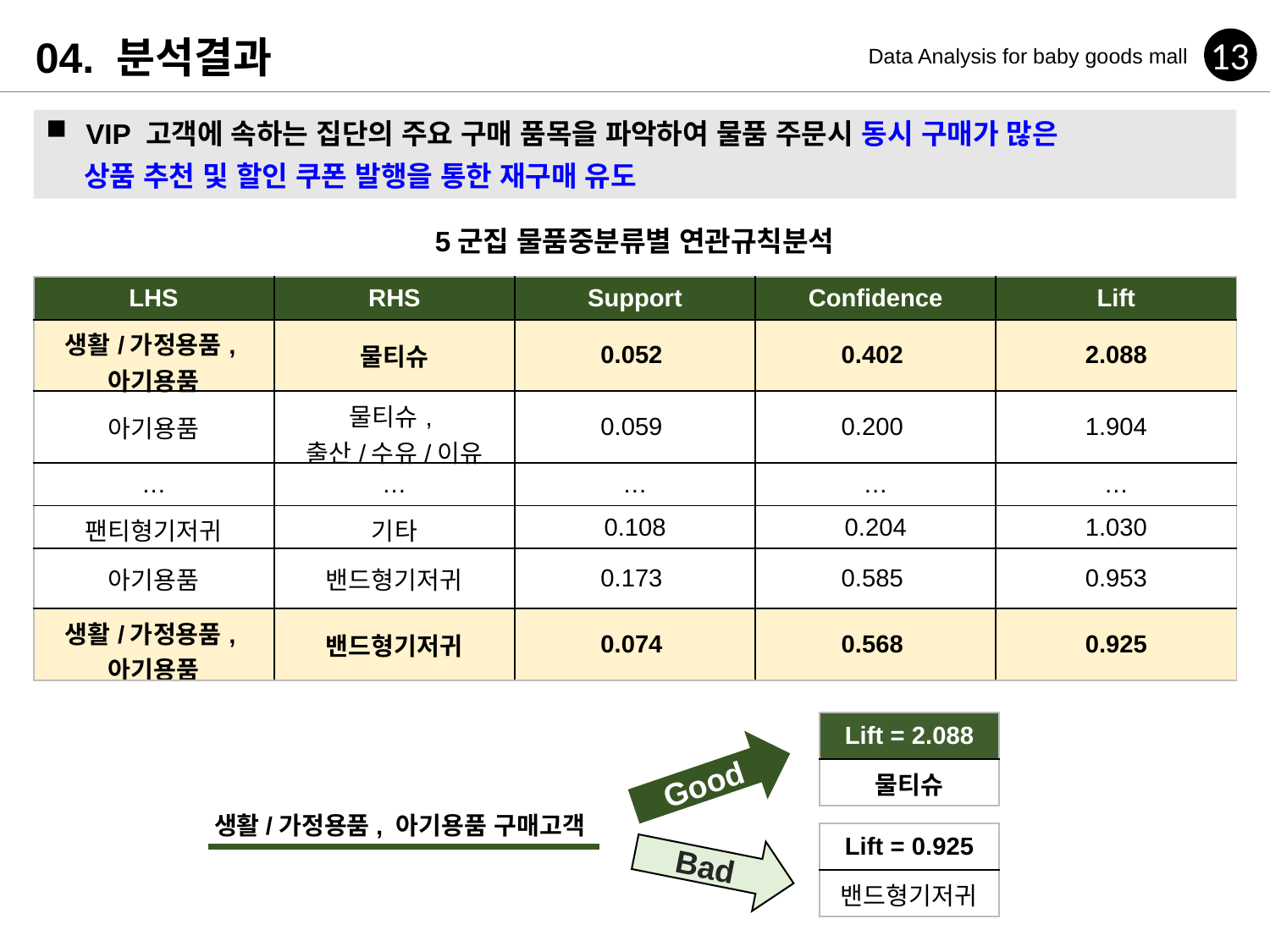

04. 분석결과

13
Data Analysis for baby goods mall
VIP 고객에 속하는 집단의 주요 구매 품목을 파악하여 물품 주문시 동시 구매가 많은
    상품 추천 및 할인 쿠폰 발행을 통한 재구매 유도
5군집 물품중분류별 연관규칙분석
| LHS | RHS | Support | Confidence | Lift |
| --- | --- | --- | --- | --- |
| 생활/가정용품, 아기용품 | 물티슈 | 0.052 | 0.402 | 2.088 |
| 아기용품 | 물티슈, 출산/수유/이유 | 0.059 | 0.200 | 1.904 |
| … | … | … | … | … |
| 팬티형기저귀 | 기타 | 0.108 | 0.204 | 1.030 |
| 아기용품 | 밴드형기저귀 | 0.173 | 0.585 | 0.953 |
| 생활/가정용품, 아기용품 | 밴드형기저귀 | 0.074 | 0.568 | 0.925 |
| Lift = 2.088 |
| --- |
| 물티슈 |
Good
생활/가정용품, 아기용품 구매고객
| Lift = 0.925 |
| --- |
| 밴드형기저귀 |
Bad